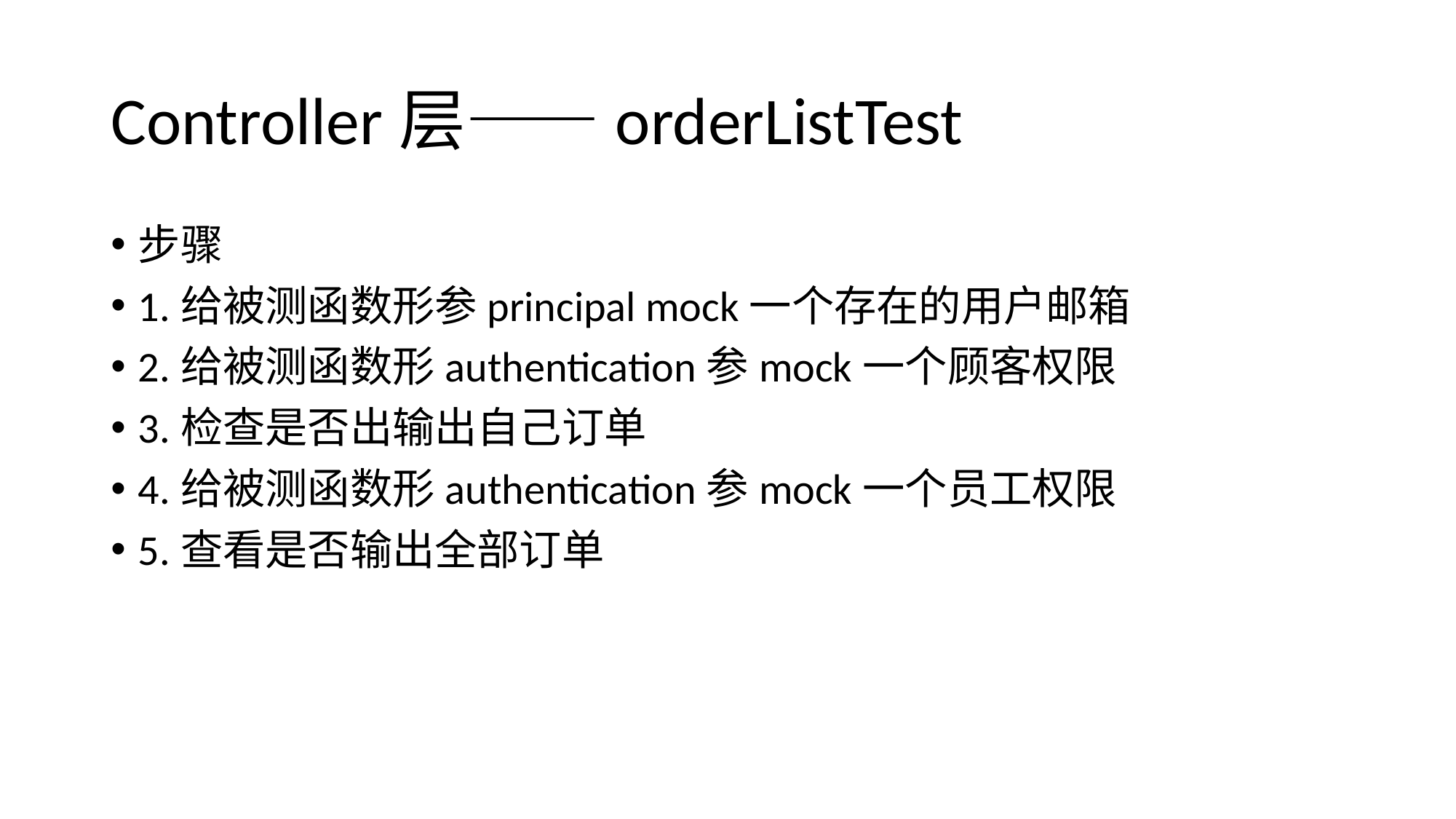

# Controller层——orderListTest
步骤
1.给被测函数形参principal mock一个存在的用户邮箱
2.给被测函数形authentication参mock一个顾客权限
3.检查是否出输出自己订单
4.给被测函数形authentication参mock一个员工权限
5.查看是否输出全部订单